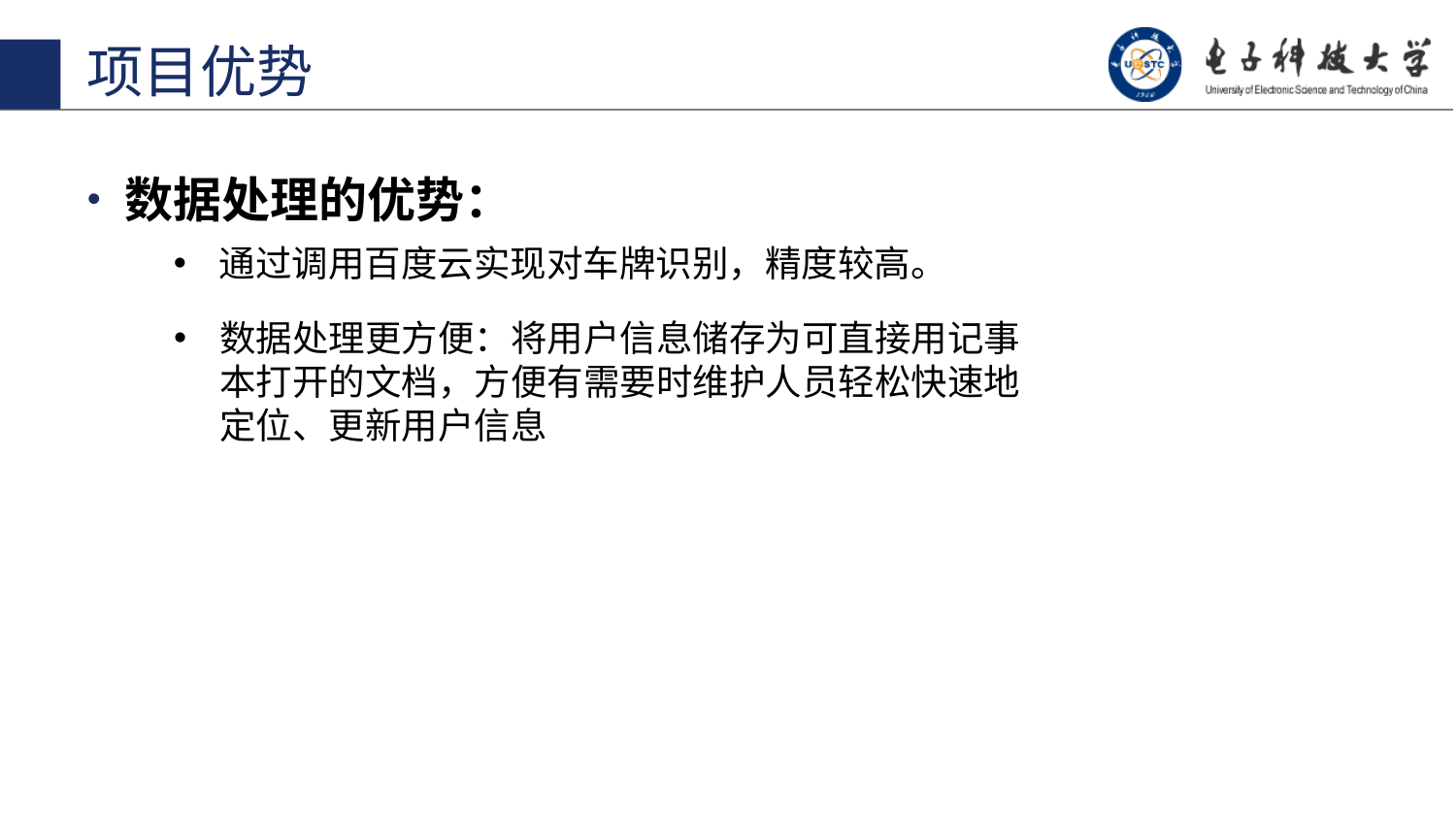

项目优势
数据处理的优势：

通过调用百度云实现对车牌识别，精度较高。
数据处理更方便：将用户信息储存为可直接用记事本打开的文档，方便有需要时维护人员轻松快速地定位、更新用户信息
27